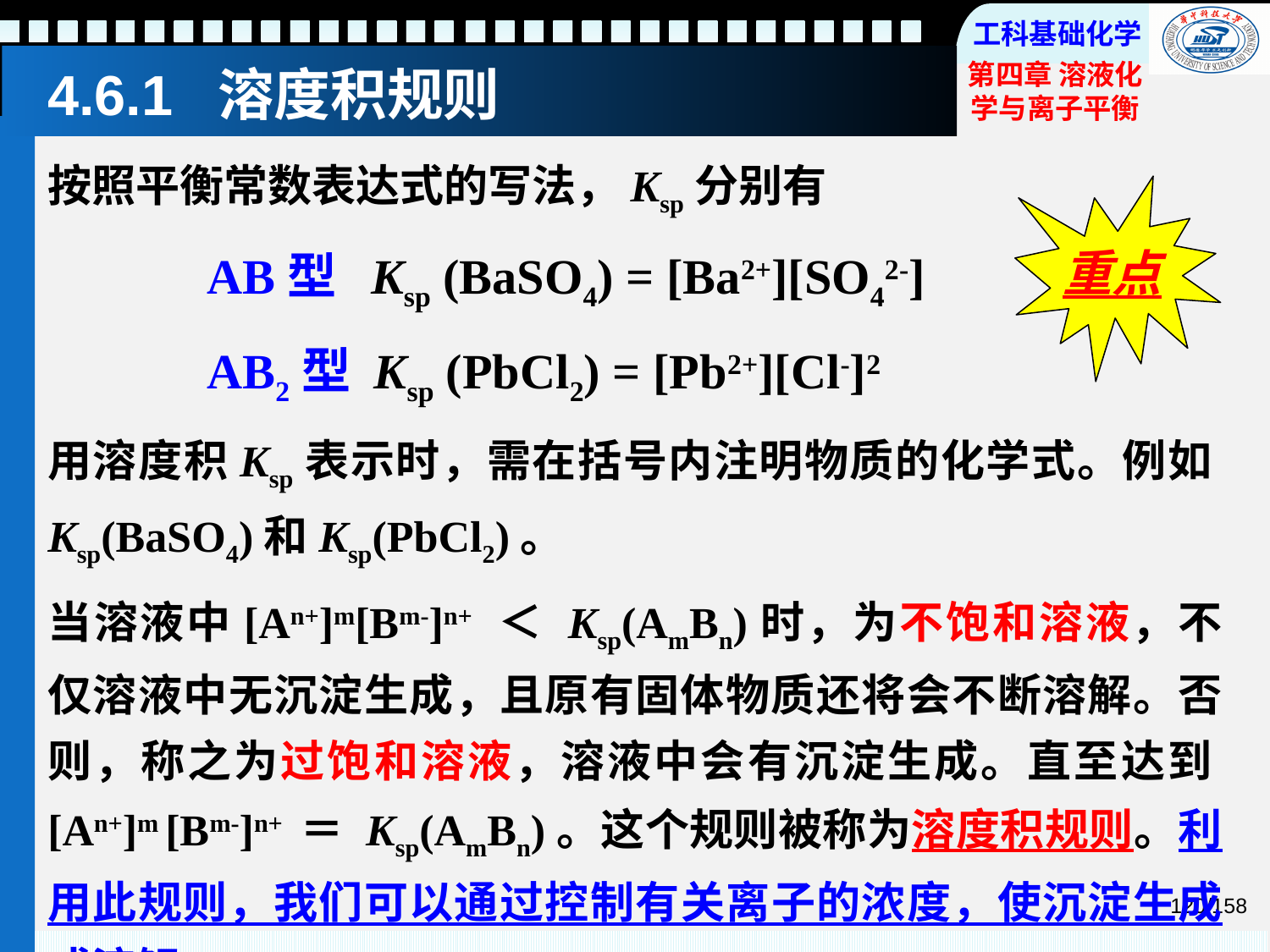

# 4.6.1  溶度积规则
按照平衡常数表达式的写法，Ksp分别有
             AB型  Ksp (BaSO4) = [Ba2+][SO42-]
             AB2型 Ksp (PbCl2) = [Pb2+][Cl-]2
用溶度积Ksp表示时，需在括号内注明物质的化学式。例如Ksp(BaSO4)和Ksp(PbCl2)。
当溶液中[An+]m[Bm-]n+ ＜ Ksp(AmBn)时，为不饱和溶液，不仅溶液中无沉淀生成，且原有固体物质还将会不断溶解。否则，称之为过饱和溶液，溶液中会有沉淀生成。直至达到[An+]m [Bm-]n+ ＝ Ksp(AmBn)。这个规则被称为溶度积规则。利用此规则，我们可以通过控制有关离子的浓度，使沉淀生成或溶解。

重点